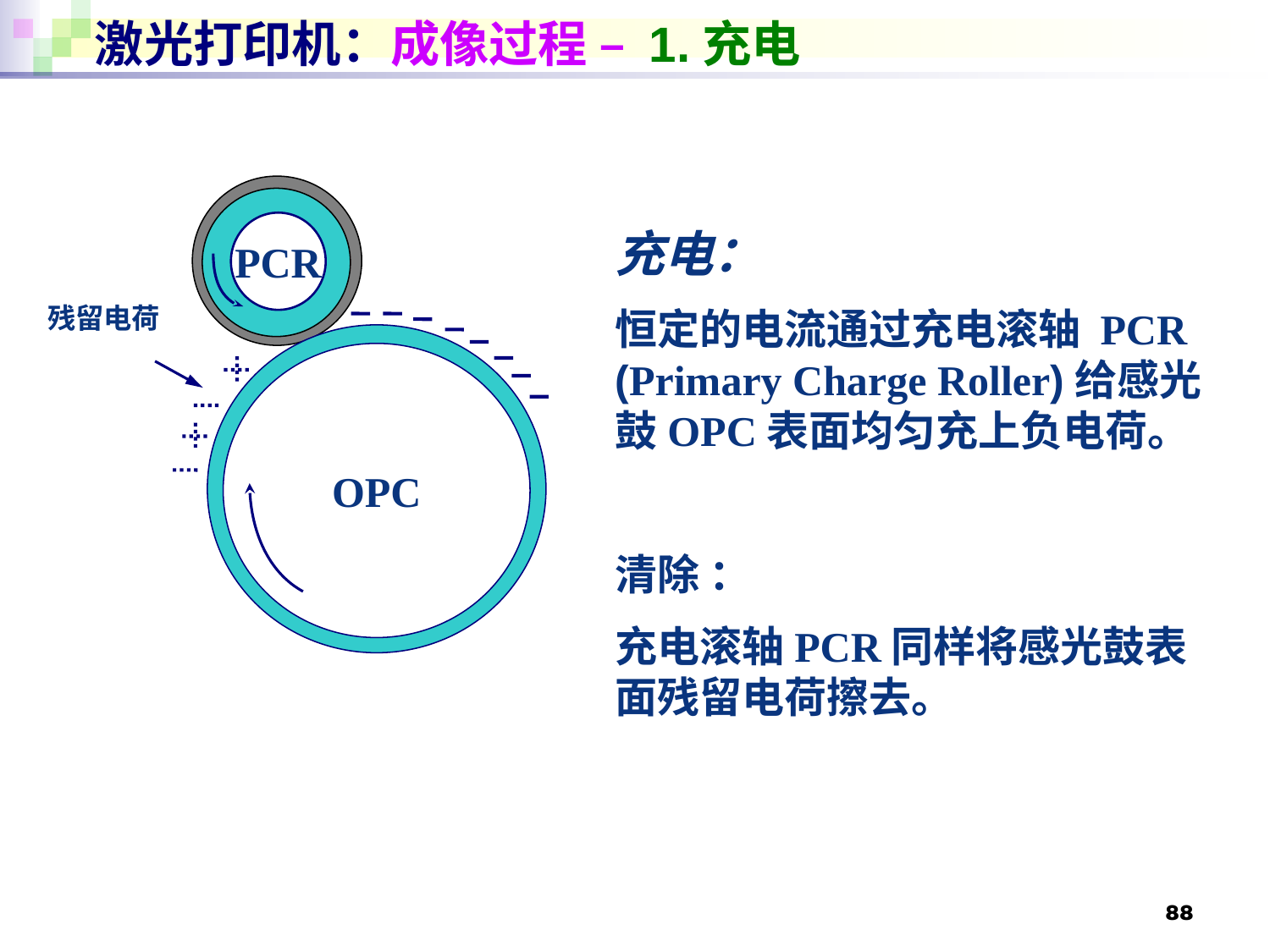

# 激光打印机：成像过程 – 1.充电

PCR

OPC

残留电荷

充电：
恒定的电流通过充电滚轴 PCR (Primary Charge Roller)给感光鼓OPC表面均匀充上负电荷。

清除 ：
充电滚轴PCR同样将感光鼓表面残留电荷擦去。
88